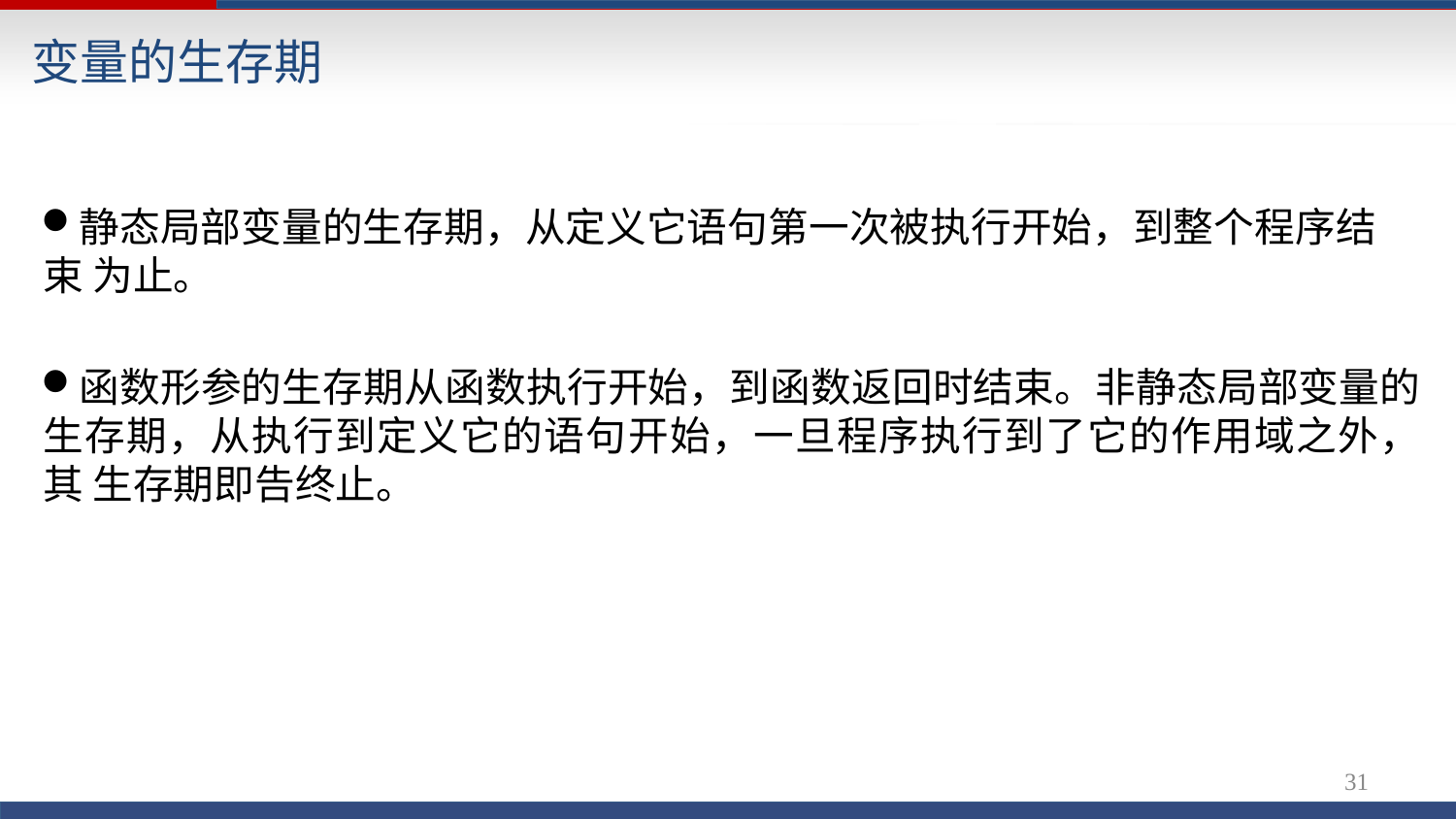

# 变量的生存期
静态局部变量的生存期，从定义它语句第一次被执行开始，到整个程序结束 为止。

函数形参的生存期从函数执行开始，到函数返回时结束。非静态局部变量的 生存期，从执行到定义它的语句开始，一旦程序执行到了它的作用域之外，其 生存期即告终止。
31